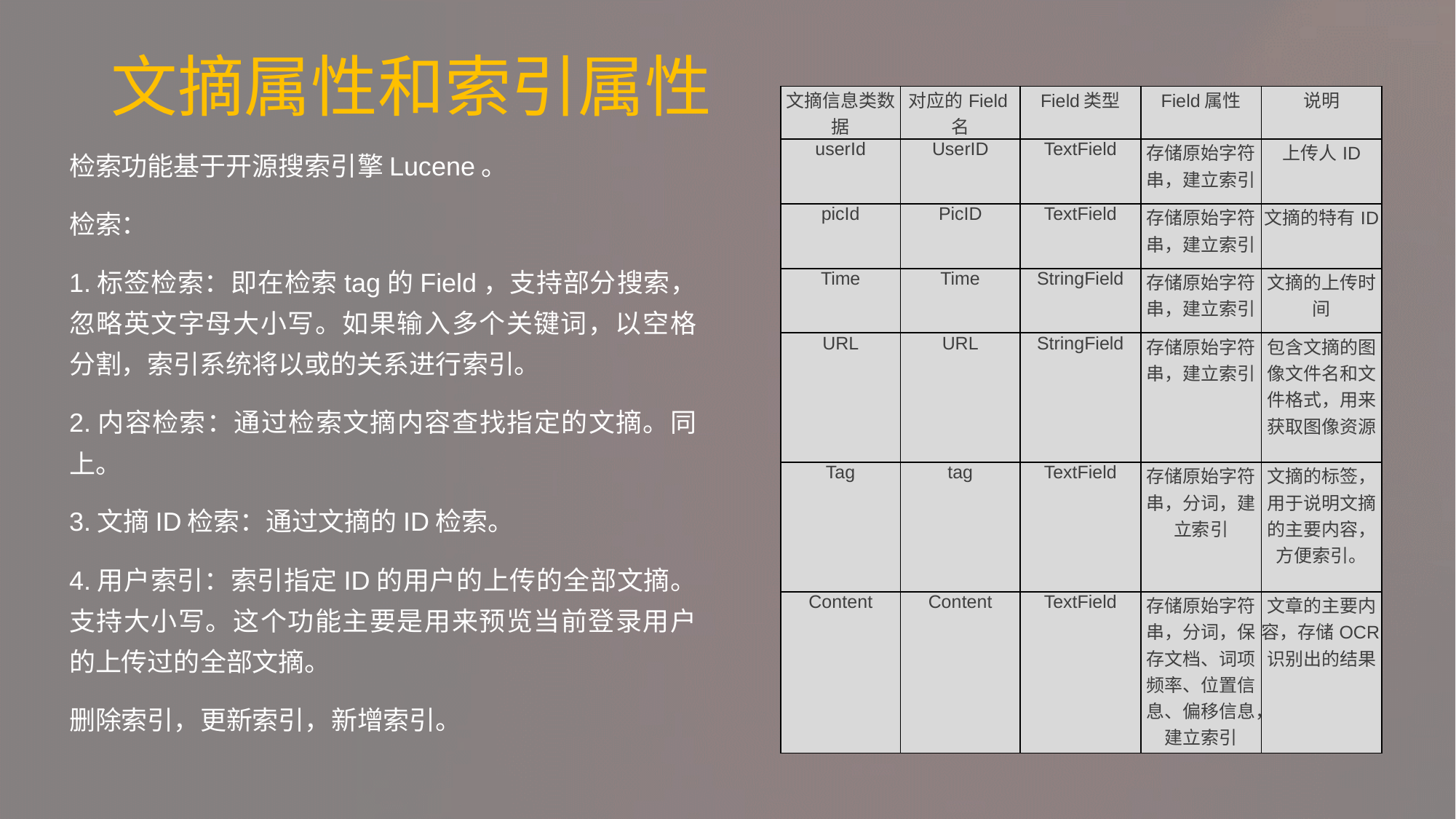

# 文摘属性和索引属性
| 文摘信息类数据 | 对应的Field名 | Field类型 | Field属性 | 说明 |
| --- | --- | --- | --- | --- |
| userId | UserID | TextField | 存储原始字符串，建立索引 | 上传人ID |
| picId | PicID | TextField | 存储原始字符串，建立索引 | 文摘的特有ID |
| Time | Time | StringField | 存储原始字符串，建立索引 | 文摘的上传时间 |
| URL | URL | StringField | 存储原始字符串，建立索引 | 包含文摘的图像文件名和文件格式，用来获取图像资源 |
| Tag | tag | TextField | 存储原始字符串，分词，建立索引 | 文摘的标签，用于说明文摘的主要内容，方便索引。 |
| Content | Content | TextField | 存储原始字符串，分词，保存文档、词项频率、位置信息、偏移信息，建立索引 | 文章的主要内容，存储OCR识别出的结果 |
检索功能基于开源搜索引擎Lucene。
检索：
1.标签检索：即在检索tag的Field，支持部分搜索，忽略英文字母大小写。如果输入多个关键词，以空格分割，索引系统将以或的关系进行索引。
2.内容检索：通过检索文摘内容查找指定的文摘。同上。
3.文摘ID检索：通过文摘的ID检索。
4.用户索引：索引指定ID的用户的上传的全部文摘。支持大小写。这个功能主要是用来预览当前登录用户的上传过的全部文摘。
删除索引，更新索引，新增索引。